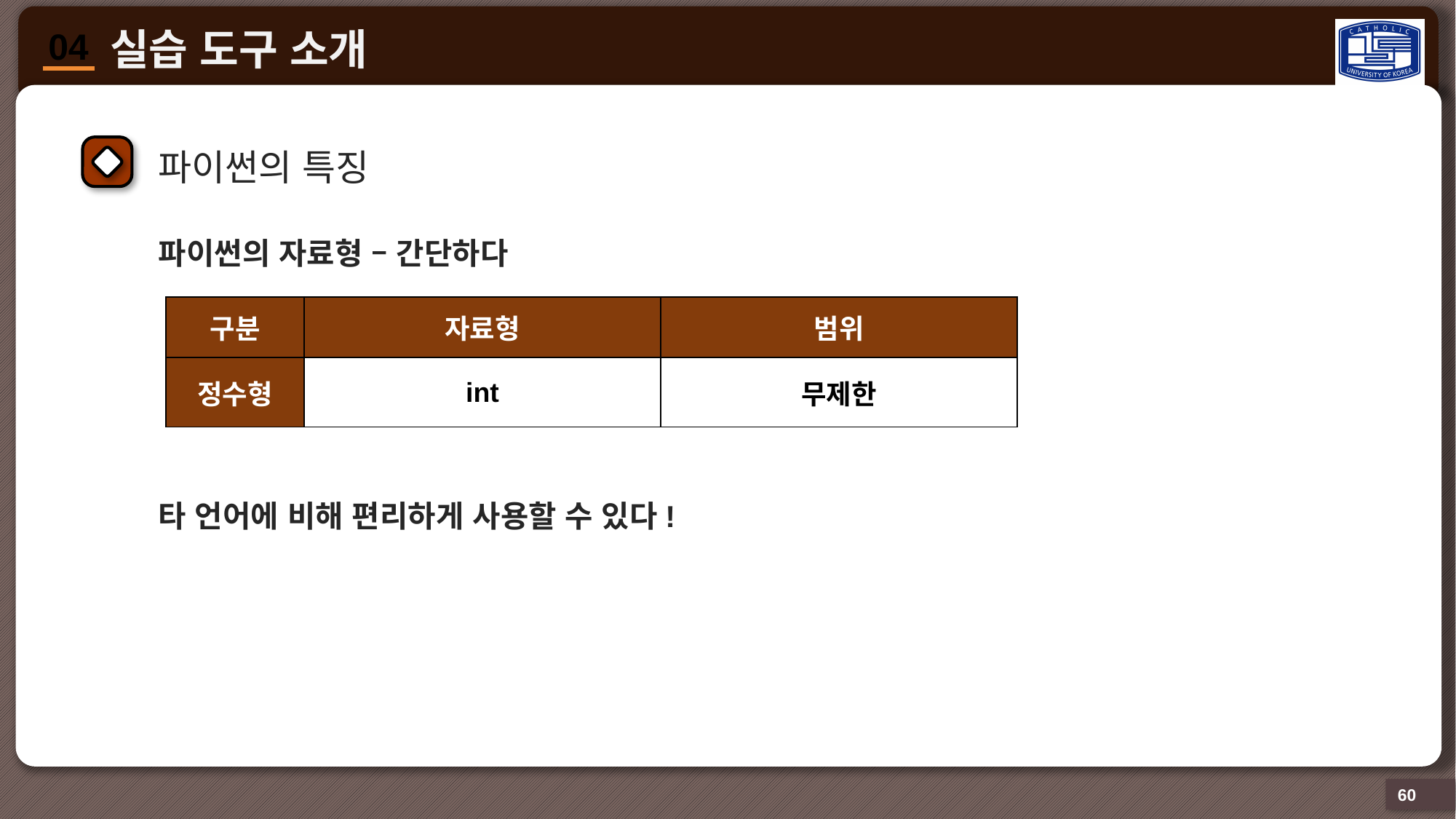

파이썬의 특징

파이썬의 자료형 – 간단하다
| 구분 | 자료형 | 범위 |
| --- | --- | --- |
| 정수형 | int | 무제한 |
타 언어에 비해 편리하게 사용할 수 있다!
60